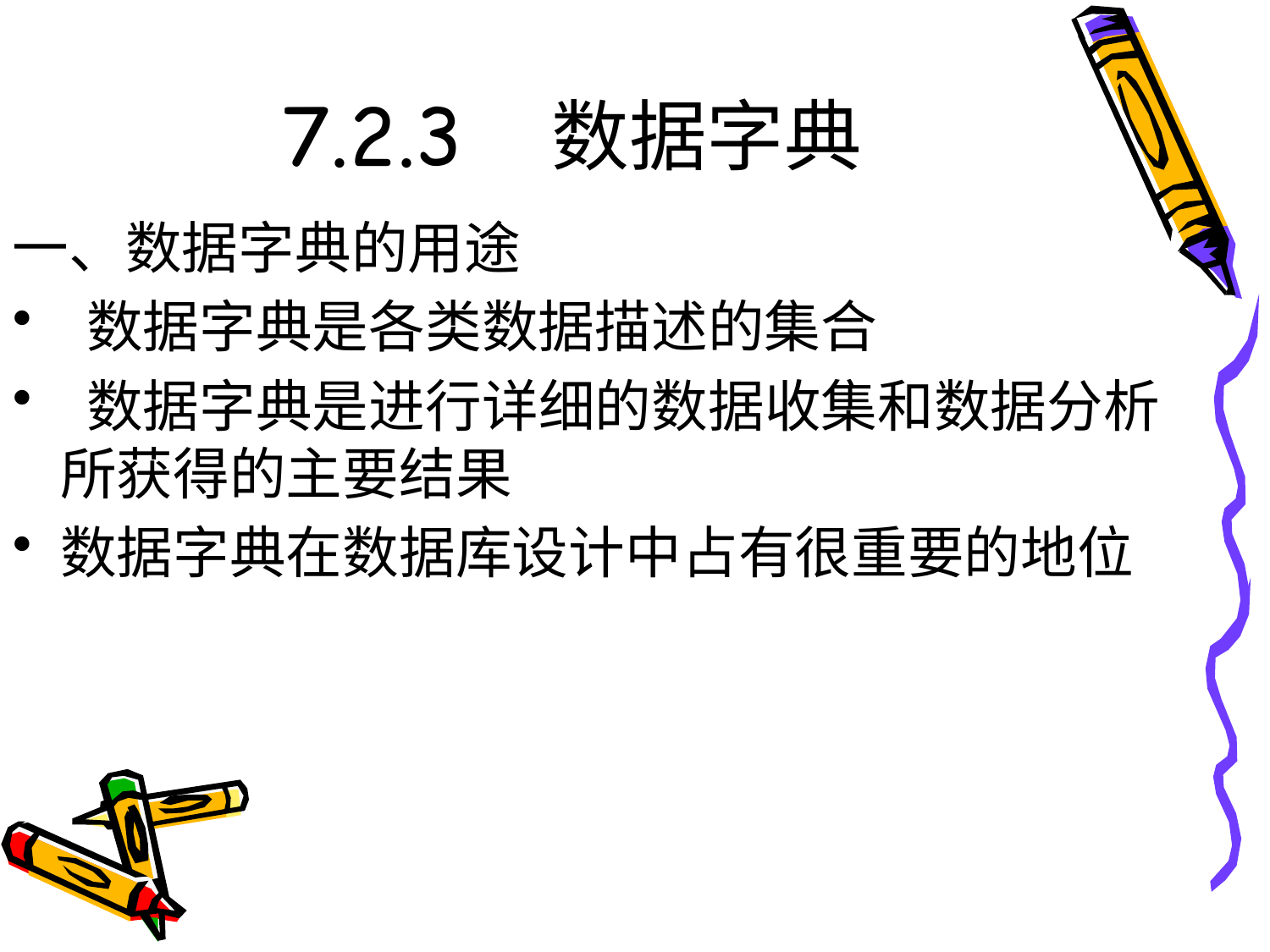

# 7.2.3   数据字典
一、数据字典的用途
 数据字典是各类数据描述的集合
 数据字典是进行详细的数据收集和数据分析所获得的主要结果
数据字典在数据库设计中占有很重要的地位